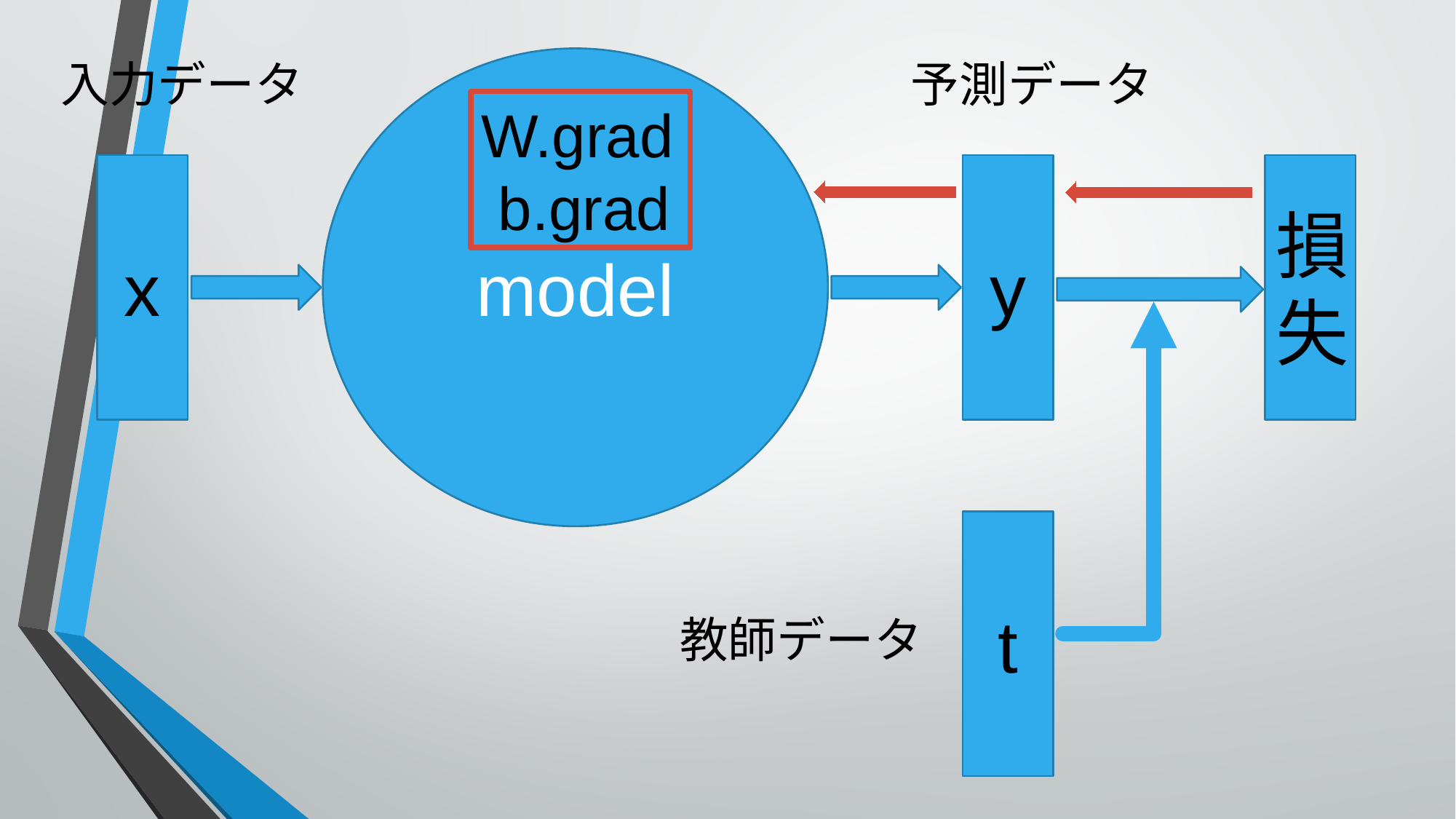

入力データ
model
予測データ
W.grad
 b.grad
x
y
損失

t
教師データ